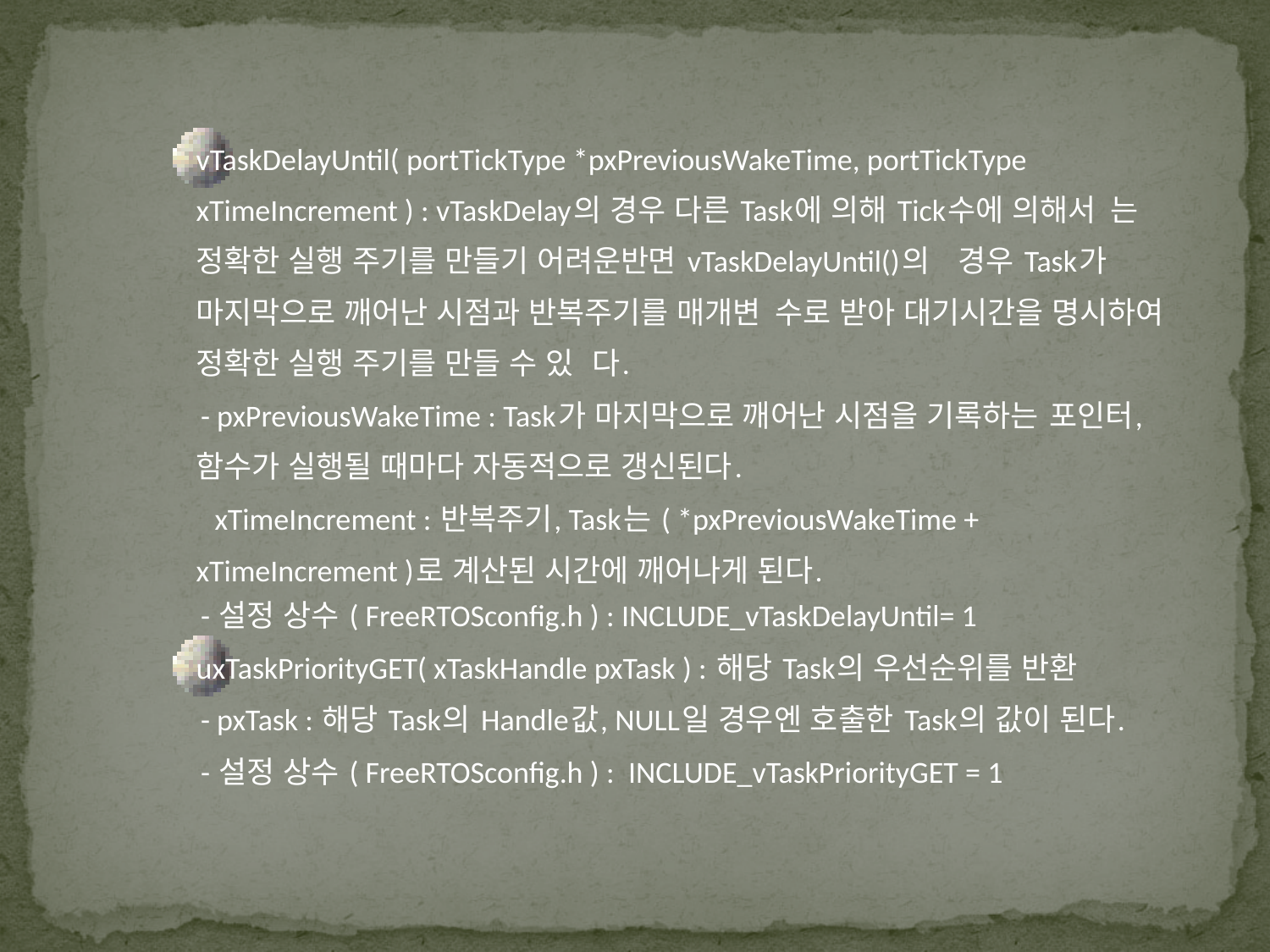

vTaskDelayUntil( portTickType *pxPreviousWakeTime, portTickType xTimeIncrement ) : vTaskDelay의 경우 다른 Task에 의해 Tick수에 의해서	는 정확한 실행 주기를 만들기 어려운반면 vTaskDelayUntil()의 	경우 Task가 마지막으로 깨어난 시점과 반복주기를 매개변	수로 받아 대기시간을 명시하여 정확한 실행 주기를 만들 수 있	다.
     - pxPreviousWakeTime : Task가 마지막으로 깨어난 시점을 기록하는 	포인터, 함수가 실행될 때마다 자동적으로 갱신된다.
       xTimeIncrement : 반복주기, Task는 ( *pxPreviousWakeTime + 	xTimeIncrement )로 계산된 시간에 깨어나게 된다.
     - 설정 상수 ( FreeRTOSconfig.h ) : INCLUDE_vTaskDelayUntil= 1
uxTaskPriorityGET( xTaskHandle pxTask ) : 해당 Task의 우선순위를 반환
     - pxTask : 해당 Task의 Handle값, NULL일 경우엔 호출한 Task의 값이 된다.
     - 설정 상수 ( FreeRTOSconfig.h ) :  INCLUDE_vTaskPriorityGET = 1